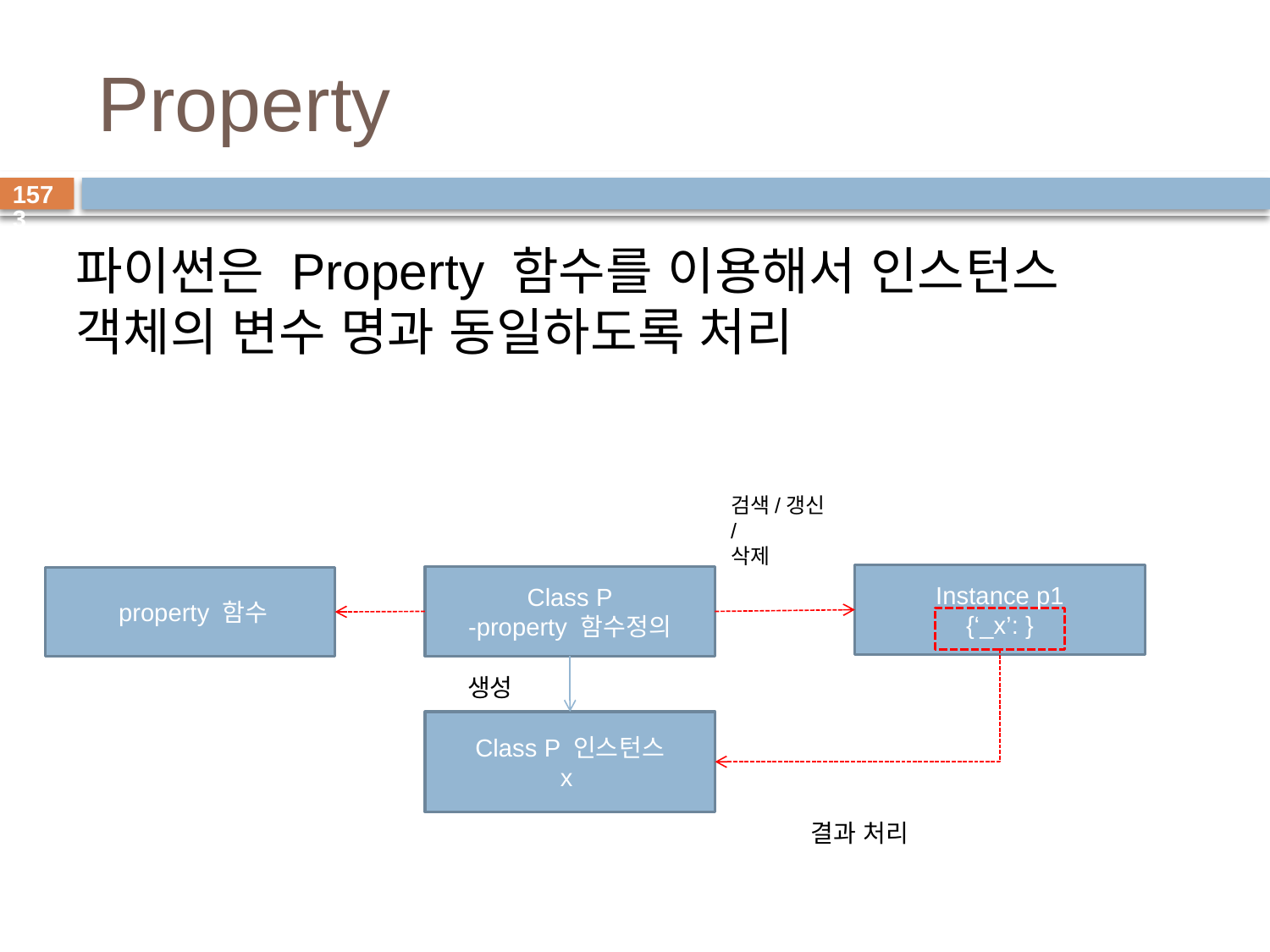

# Property
1573
파이썬은 Property 함수를 이용해서 인스턴스 객체의 변수 명과 동일하도록 처리
검색/갱신/
삭제
Instance p1
{‘_x’: }
Class P
-property 함수정의
 property 함수

생성
Class P 인스턴스
x
     결과 처리